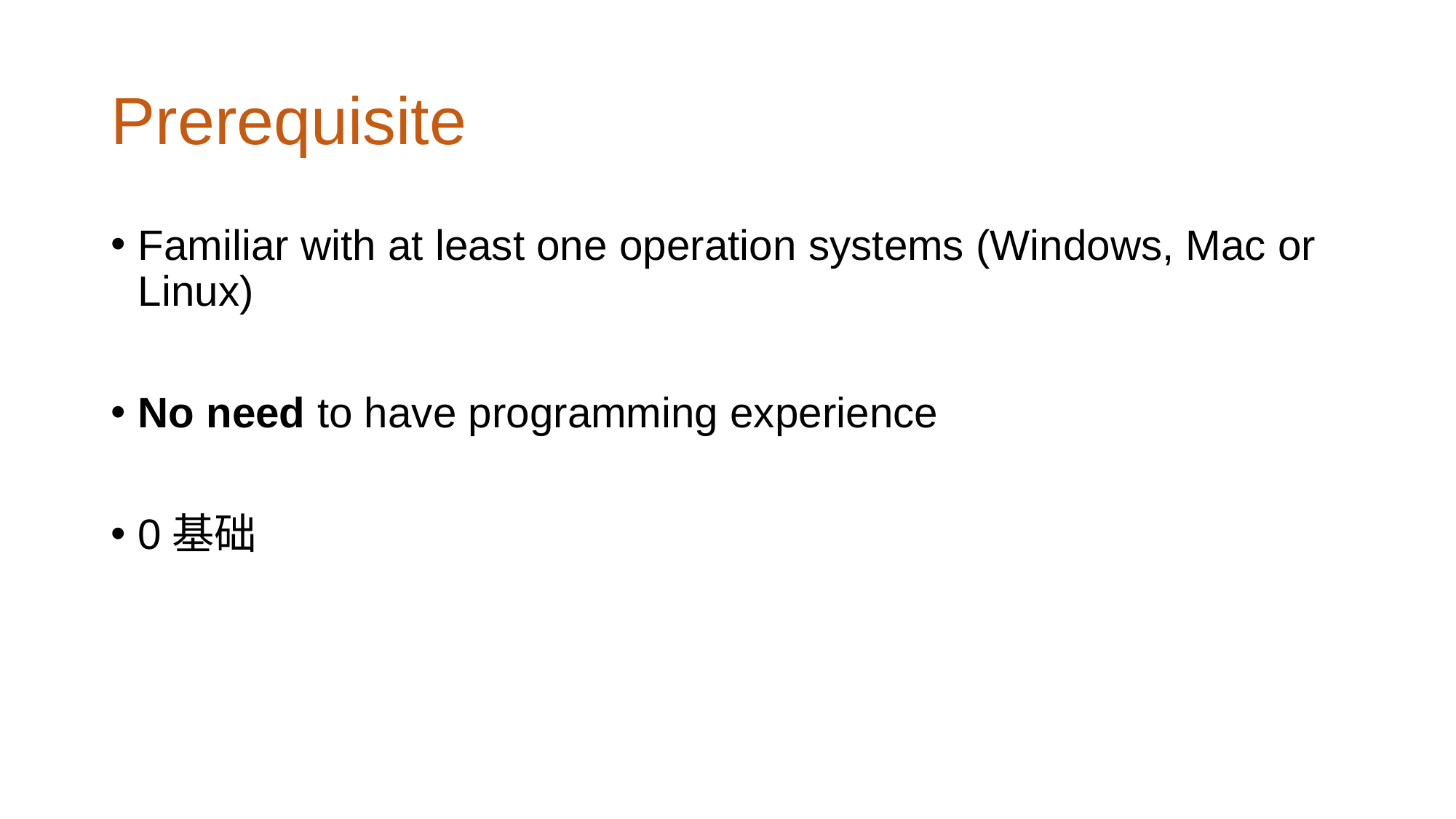

# Prerequisite
Familiar with at least one operation systems (Windows, Mac or Linux)

No need to have programming experience

0基础